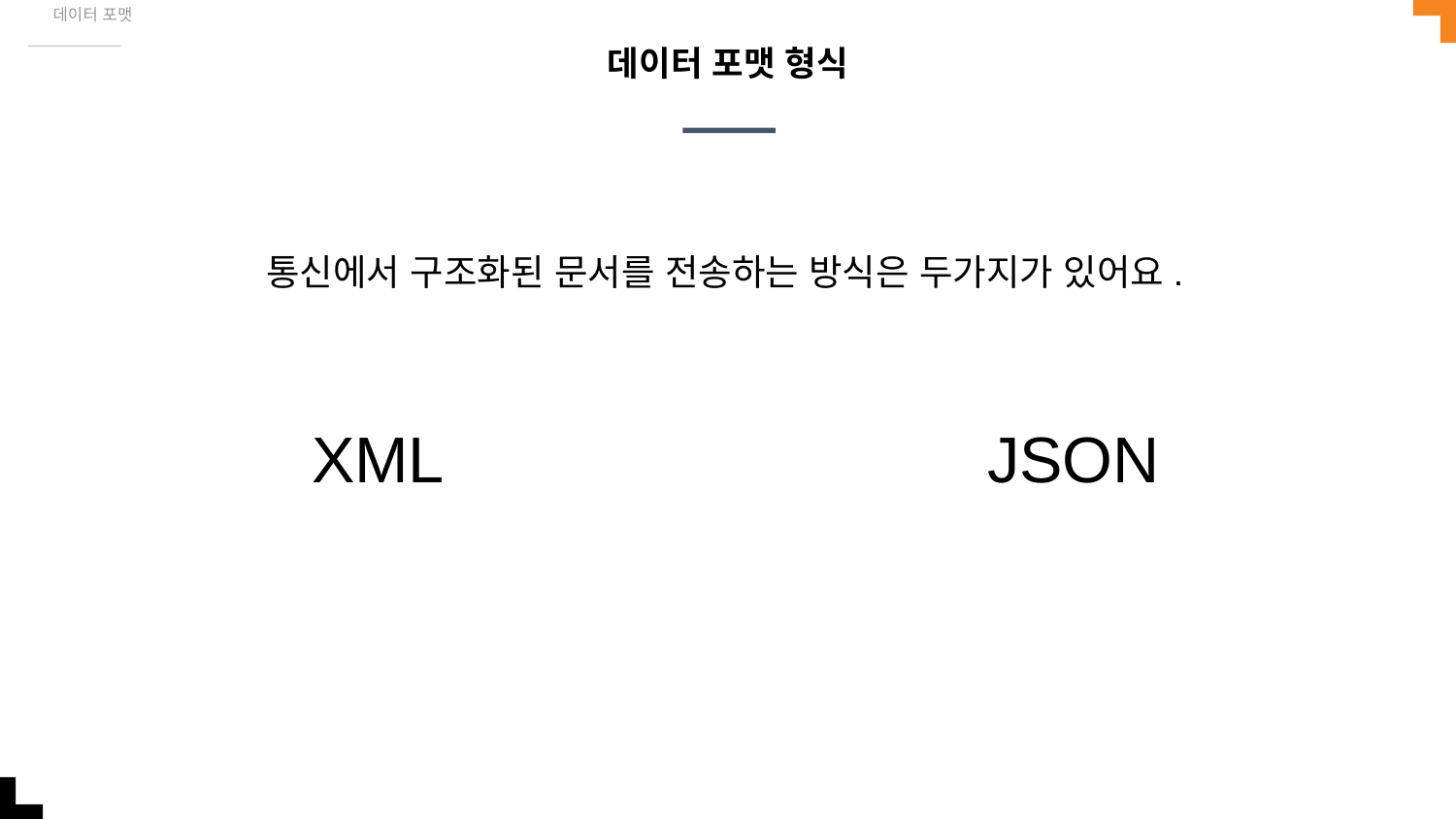

데이터 포맷
# 데이터 포맷 형식
통신에서 구조화된 문서를 전송하는 방식은 두가지가 있어요.
XML
JSON